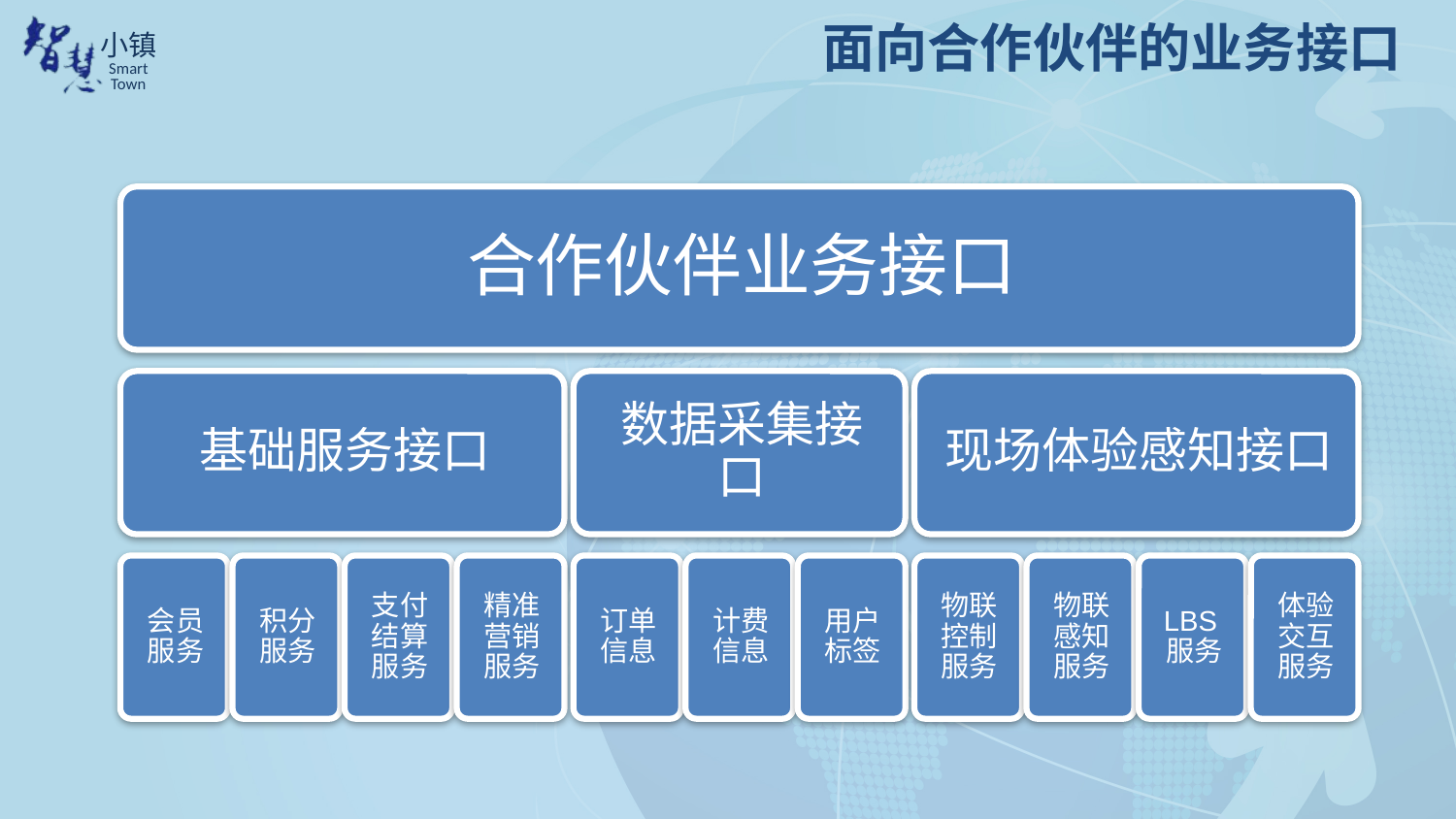

# 面向合作伙伴的业务接口

合作伙伴业务接口
基础服务接口
会员服务
积分服务
支付结算服务
精准营销服务
数据采集接口
订单信息
计费信息
用户标签
现场体验感知接口
物联控制服务
物联感知服务
LBS服务
体验交互服务